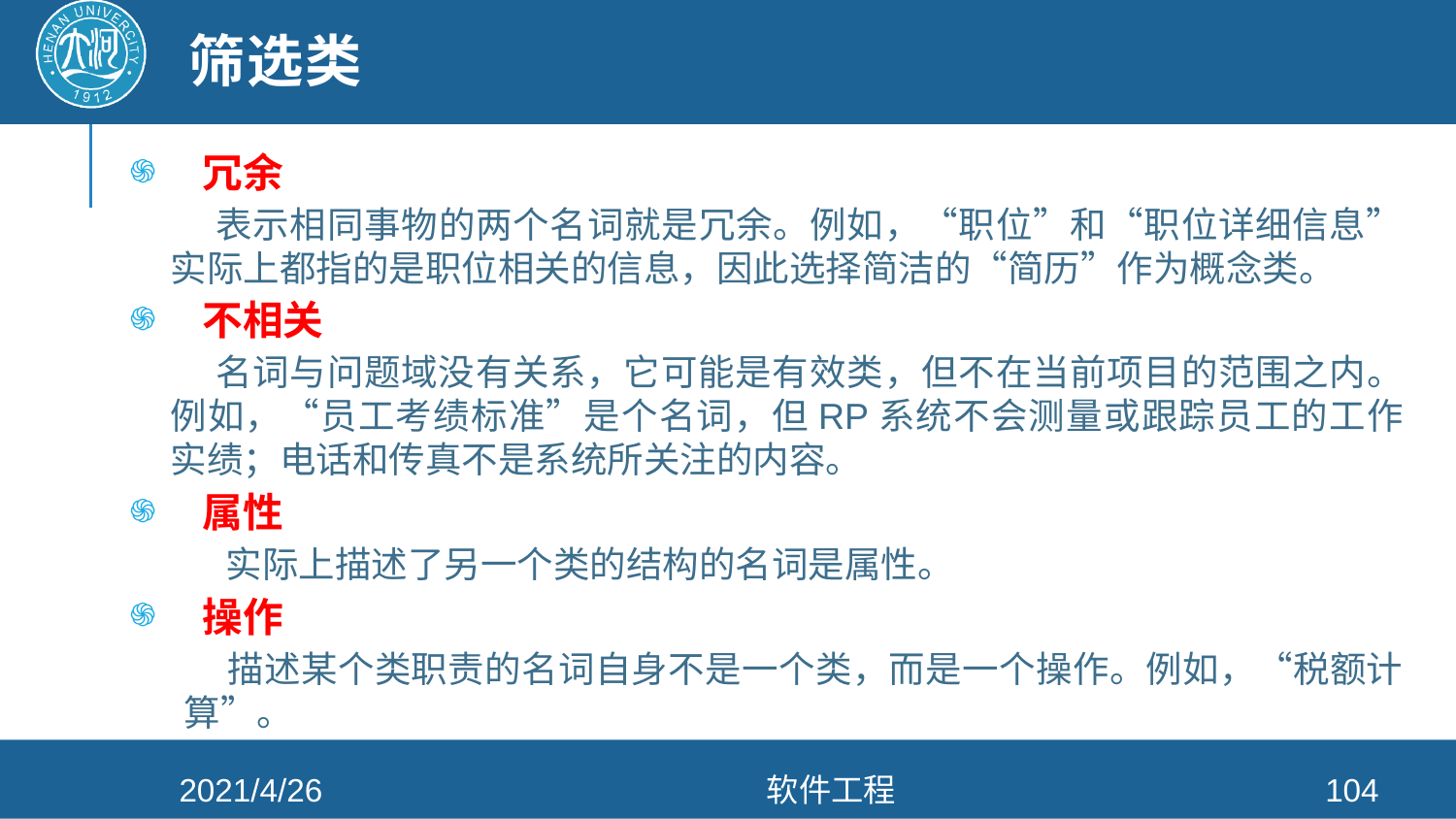

# 筛选类
冗余
    表示相同事物的两个名词就是冗余。例如，“职位”和“职位详细信息”实际上都指的是职位相关的信息，因此选择简洁的“简历”作为概念类。
不相关
    名词与问题域没有关系，它可能是有效类，但不在当前项目的范围之内。例如，“员工考绩标准”是个名词，但RP系统不会测量或跟踪员工的工作实绩；电话和传真不是系统所关注的内容。
属性
    实际上描述了另一个类的结构的名词是属性。
操作
    描述某个类职责的名词自身不是一个类，而是一个操作。例如，“税额计算”。
2021/4/26
软件工程
104